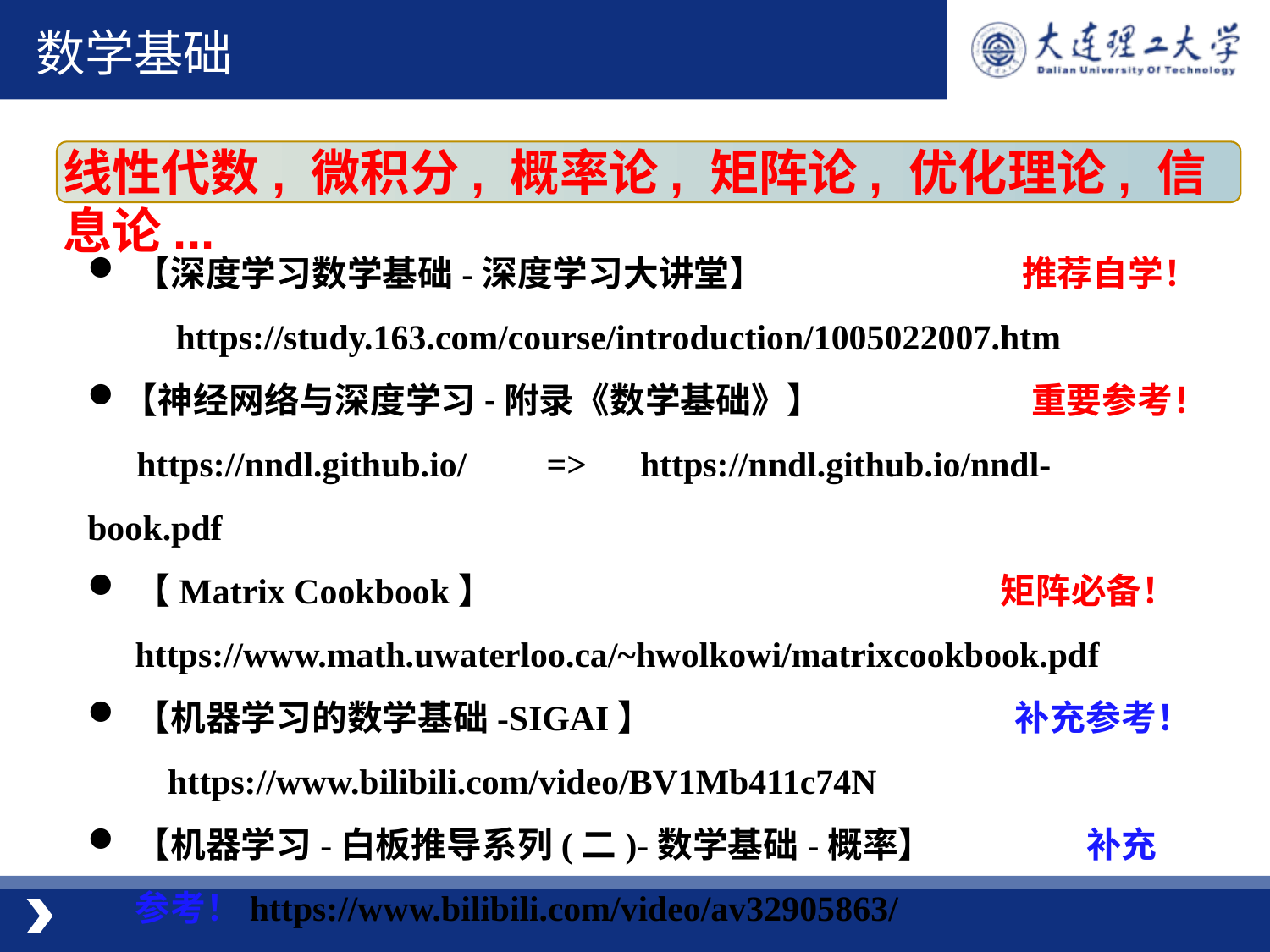

数学基础
线性代数, 微积分, 概率论, 矩阵论, 优化理论, 信息论...

【深度学习数学基础-深度学习大讲堂】                                推荐自学！    https://study.163.com/course/introduction/1005022007.htm
【神经网络与深度学习-附录《数学基础》】                          重要参考！
      https://nndl.github.io/         =>      https://nndl.github.io/nndl-book.pdf
【Matrix Cookbook】                                                               矩阵必备！https://www.math.uwaterloo.ca/~hwolkowi/matrixcookbook.pdf
【机器学习的数学基础-SIGAI】                                             补充参考！   https://www.bilibili.com/video/BV1Mb411c74N
【机器学习-白板推导系列(二)-数学基础-概率】                   补充参考！https://www.bilibili.com/video/av32905863/